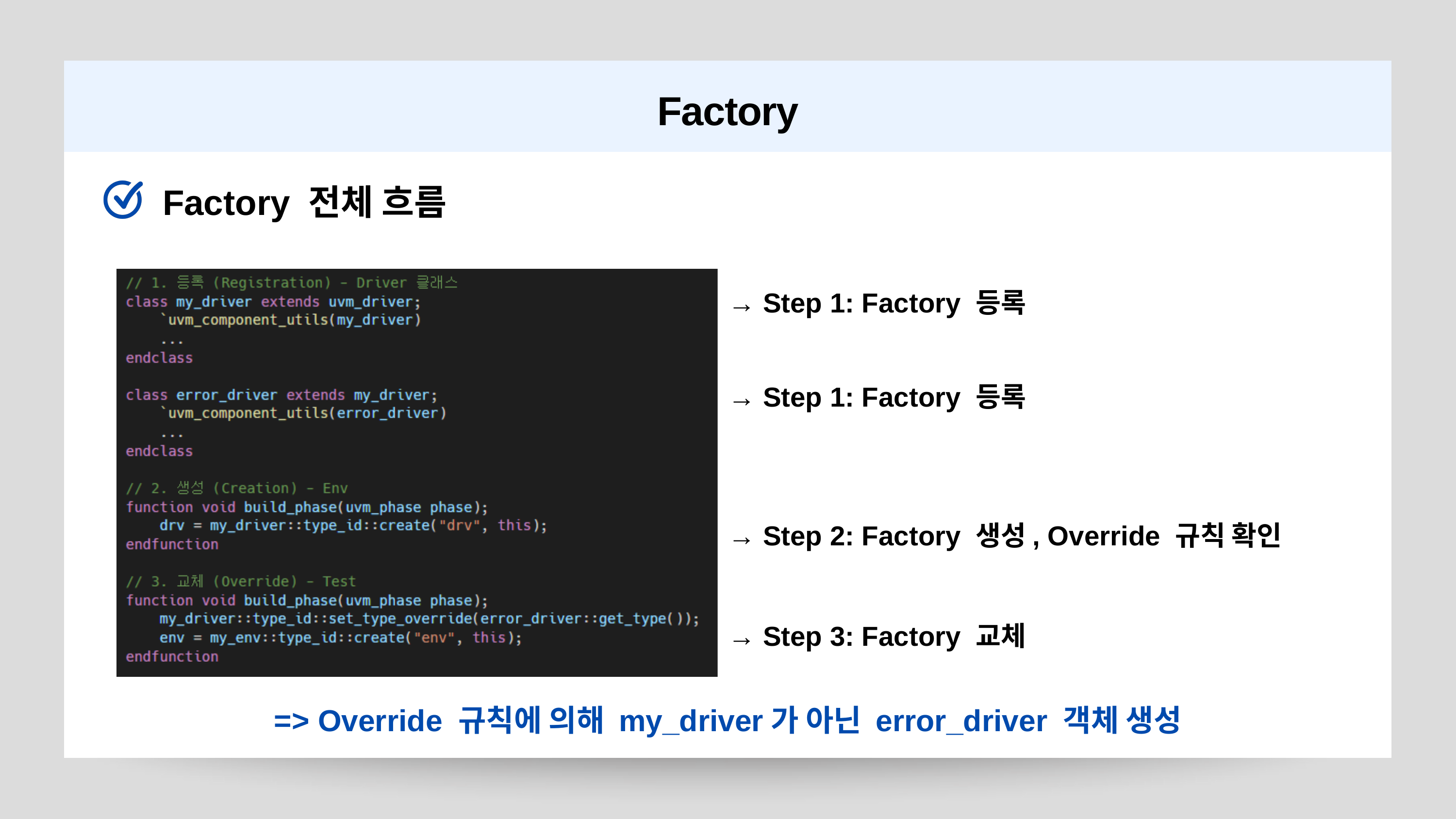

Factory
Factory 전체 흐름

→ Step 1: Factory 등록
→ Step 1: Factory 등록
→ Step 2: Factory 생성, Override 규칙 확인
→ Step 3: Factory 교체
=> Override 규칙에 의해 my_driver가 아닌 error_driver 객체 생성